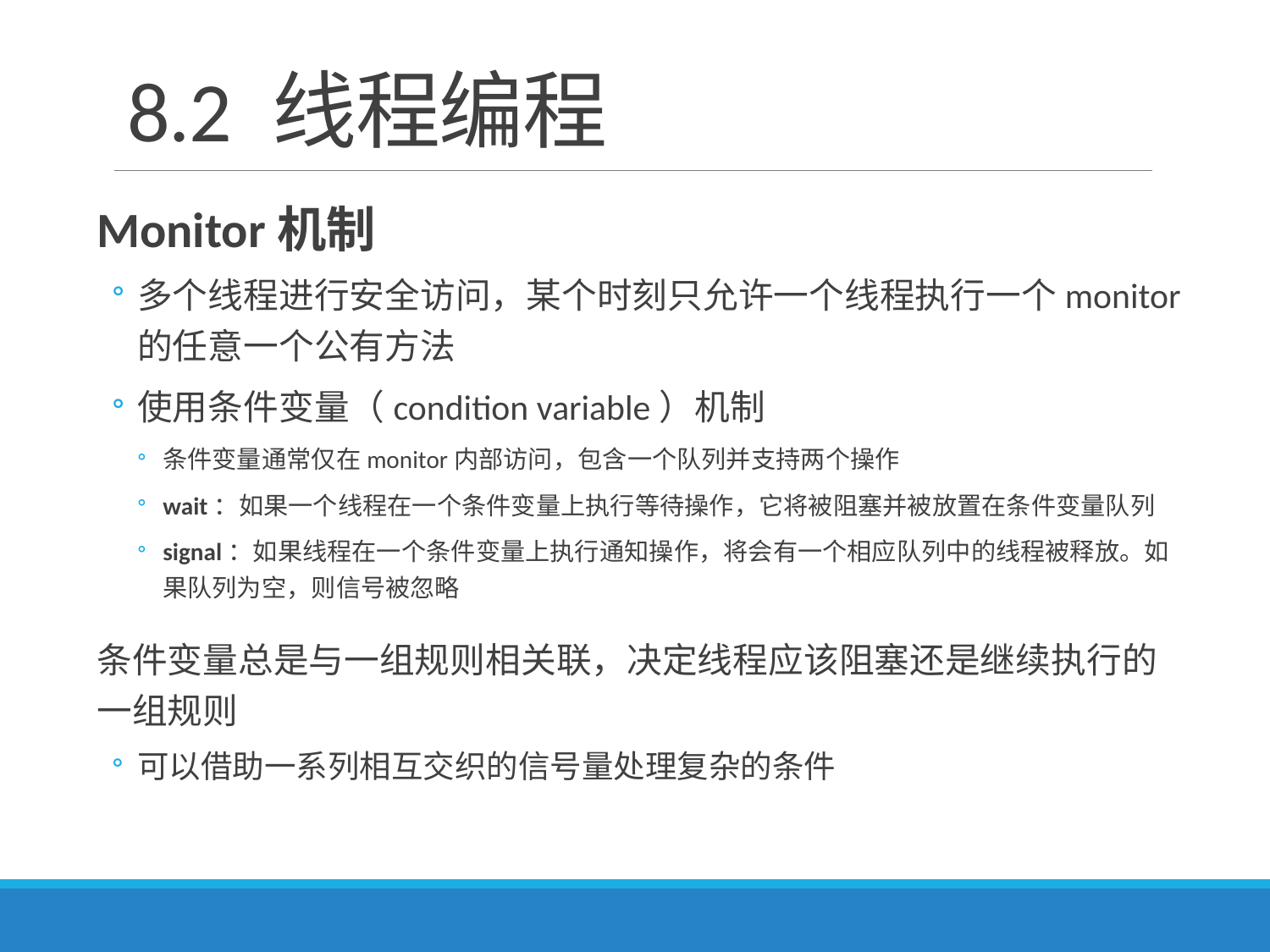

# 8.2 线程编程
Monitor机制
多个线程进行安全访问，某个时刻只允许一个线程执行一个monitor的任意一个公有方法
使用条件变量（condition variable）机制
条件变量通常仅在monitor内部访问，包含一个队列并支持两个操作
wait：如果一个线程在一个条件变量上执行等待操作，它将被阻塞并被放置在条件变量队列
signal：如果线程在一个条件变量上执行通知操作，将会有一个相应队列中的线程被释放。如果队列为空，则信号被忽略
条件变量总是与一组规则相关联，决定线程应该阻塞还是继续执行的一组规则
可以借助一系列相互交织的信号量处理复杂的条件
32